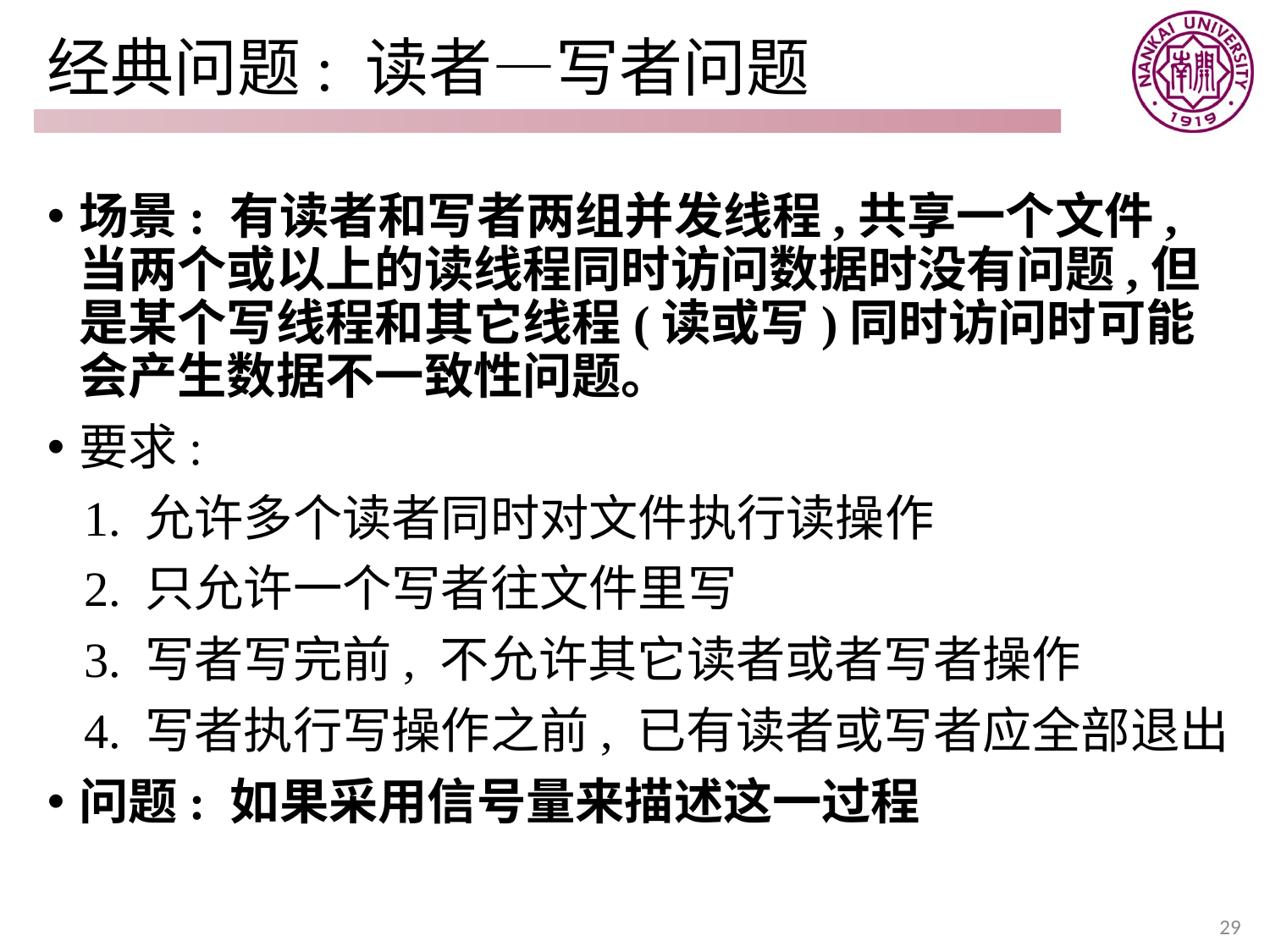

# 经典问题: 读者—写者问题
场景: 有读者和写者两组并发线程,共享一个文件, 当两个或以上的读线程同时访问数据时没有问题,但是某个写线程和其它线程(读或写)同时访问时可能会产生数据不一致性问题。
要求:
   1. 允许多个读者同时对文件执行读操作
   2. 只允许一个写者往文件里写
   3. 写者写完前, 不允许其它读者或者写者操作
   4. 写者执行写操作之前, 已有读者或写者应全部退出
问题: 如果采用信号量来描述这一过程
29